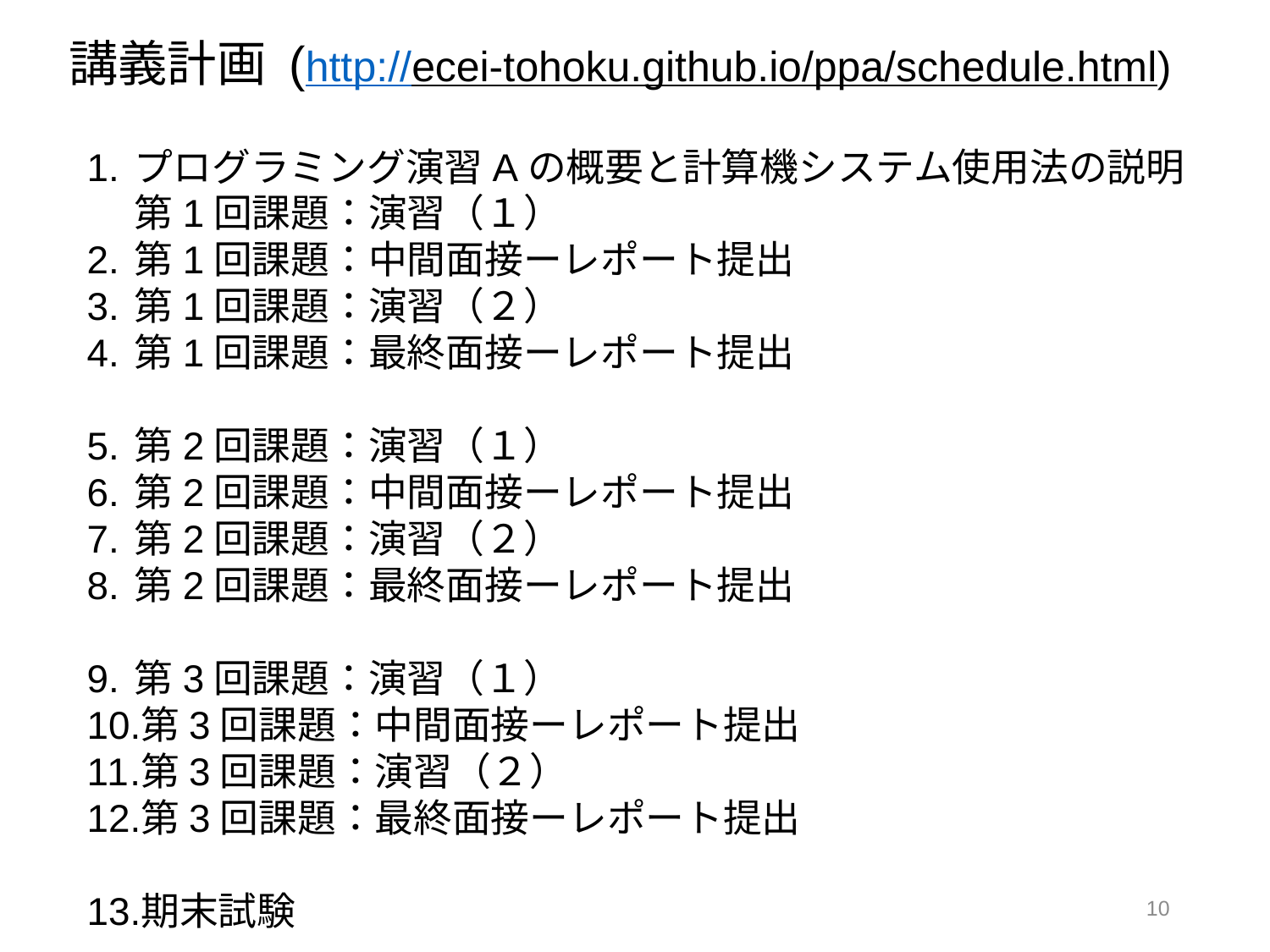

講義計画 (http://ecei-tohoku.github.io/ppa/schedule.html)
プログラミング演習Aの概要と計算機システム使用法の説明
第1回課題：演習（１）
第1回課題：中間面接ーレポート提出
第1回課題：演習（２）
第1回課題：最終面接ーレポート提出
第2回課題：演習（１）
第2回課題：中間面接ーレポート提出
第2回課題：演習（２）
第2回課題：最終面接ーレポート提出

第3回課題：演習（１）
第3回課題：中間面接ーレポート提出
第3回課題：演習（２）
第3回課題：最終面接ーレポート提出
期末試験
10